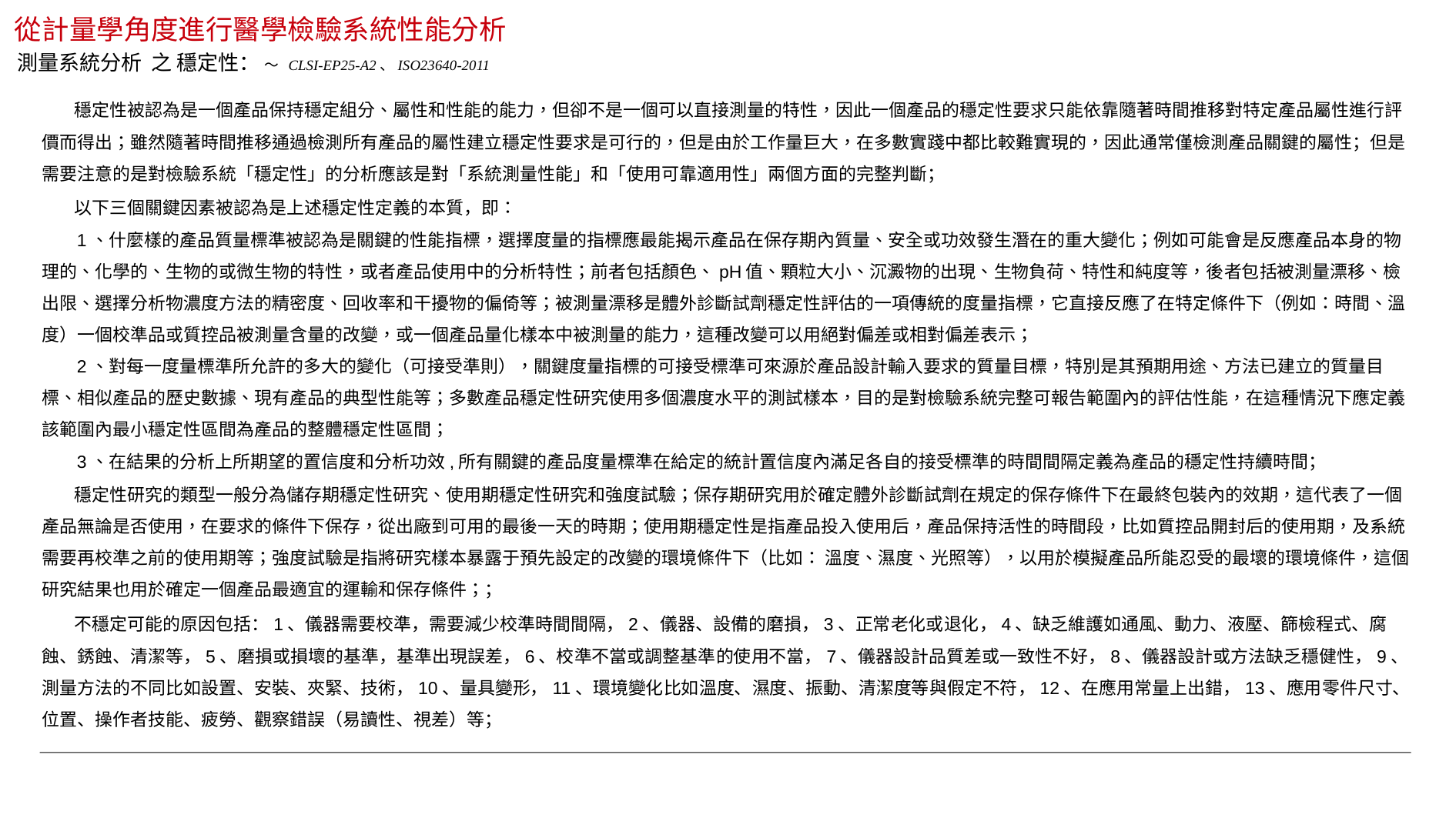

# 從計量學角度進行醫學檢驗系統性能分析
測量系統分析  之 穩定性： ～ CLSI-EP25-A2、ISO23640-2011
       穩定性被認為是一個產品保持穩定組分、屬性和性能的能力，但卻不是一個可以直接測量的特性，因此一個產品的穩定性要求只能依靠隨著時間推移對特定產品屬性進行評價而得出；雖然隨著時間推移通過檢測所有產品的屬性建立穩定性要求是可行的，但是由於工作量巨大，在多數實踐中都比較難實現的，因此通常僅檢測產品關鍵的屬性；但是需要注意的是對檢驗系統「穩定性」的分析應該是對「系統測量性能」和「使用可靠適用性」兩個方面的完整判斷；
       以下三個關鍵因素被認為是上述穩定性定義的本質，即：
       1、什麼樣的產品質量標準被認為是關鍵的性能指標，選擇度量的指標應最能揭示產品在保存期內質量、安全或功效發生潛在的重大變化；例如可能會是反應產品本身的物理的、化學的、生物的或微生物的特性，或者產品使用中的分析特性；前者包括顏色、pH值、顆粒大小、沉澱物的出現、生物負荷、特性和純度等，後者包括被測量漂移、檢出限、選擇分析物濃度方法的精密度、回收率和干擾物的偏倚等；被測量漂移是體外診斷試劑穩定性評估的一項傳統的度量指標，它直接反應了在特定條件下（例如：時間、溫度）一個校準品或質控品被測量含量的改變，或一個產品量化樣本中被測量的能力，這種改變可以用絕對偏差或相對偏差表示；
       2、對每一度量標準所允許的多大的變化（可接受準則），關鍵度量指標的可接受標準可來源於產品設計輸入要求的質量目標，特別是其預期用途、方法已建立的質量目標、相似產品的歷史數據、現有產品的典型性能等；多數產品穩定性研究使用多個濃度水平的測試樣本，目的是對檢驗系統完整可報告範圍內的評估性能，在這種情況下應定義該範圍內最小穩定性區間為產品的整體穩定性區間；
       3、在結果的分析上所期望的置信度和分析功效,所有關鍵的產品度量標準在給定的統計置信度內滿足各自的接受標準的時間間隔定義為產品的穩定性持續時間；
       穩定性研究的類型一般分為儲存期穩定性研究、使用期穩定性研究和強度試驗；保存期研究用於確定體外診斷試劑在規定的保存條件下在最終包裝內的效期，這代表了一個產品無論是否使用，在要求的條件下保存，從出廠到可用的最後一天的時期；使用期穩定性是指產品投入使用后，產品保持活性的時間段，比如質控品開封后的使用期，及系統需要再校準之前的使用期等；強度試驗是指將研究樣本暴露于預先設定的改變的環境條件下（比如： 溫度、濕度、光照等），以用於模擬產品所能忍受的最壞的環境條件，這個研究結果也用於確定一個產品最適宜的運輸和保存條件；；
       不穩定可能的原因包括：1、儀器需要校準，需要減少校準時間間隔，2、儀器、設備的磨損，3、正常老化或退化，4、缺乏維護如通風、動力、液壓、篩檢程式、腐蝕、銹蝕、清潔等，5、磨損或損壞的基準，基準出現誤差，6、校準不當或調整基準的使用不當，7、儀器設計品質差或一致性不好，8、儀器設計或方法缺乏穩健性，9、測量方法的不同比如設置、安裝、夾緊、技術，10、量具變形，11、環境變化比如溫度、濕度、振動、清潔度等與假定不符，12、在應用常量上出錯，13、應用零件尺寸、位置、操作者技能、疲勞、觀察錯誤（易讀性、視差）等；